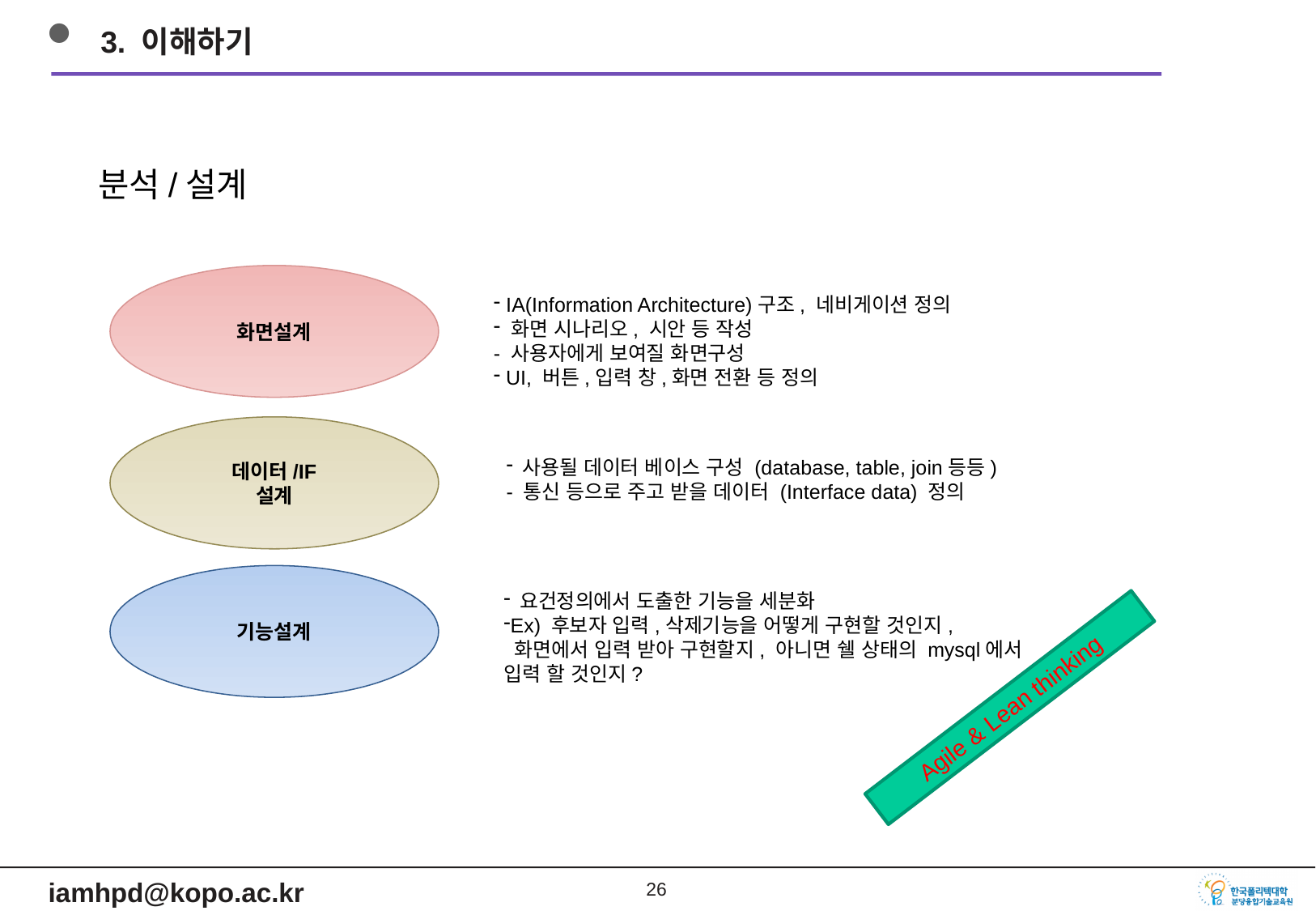

3. 이해하기
분석/설계
화면설계
데이터/IF
설계
기능설계
 IA(Information Architecture)구조, 네비게이션 정의
 화면 시나리오, 시안 등 작성
- 사용자에게 보여질 화면구성
 UI, 버튼,입력 창,화면 전환 등 정의
 사용될 데이터 베이스 구성 (database, table, join등등)
- 통신 등으로 주고 받을 데이터 (Interface data) 정의
 요건정의에서 도출한 기능을 세분화
Ex) 후보자 입력,삭제기능을 어떻게 구현할 것인지,
 화면에서 입력 받아 구현할지, 아니면 쉘 상태의 mysql에서
입력 할 것인지?
Agile & Lean thinking
26